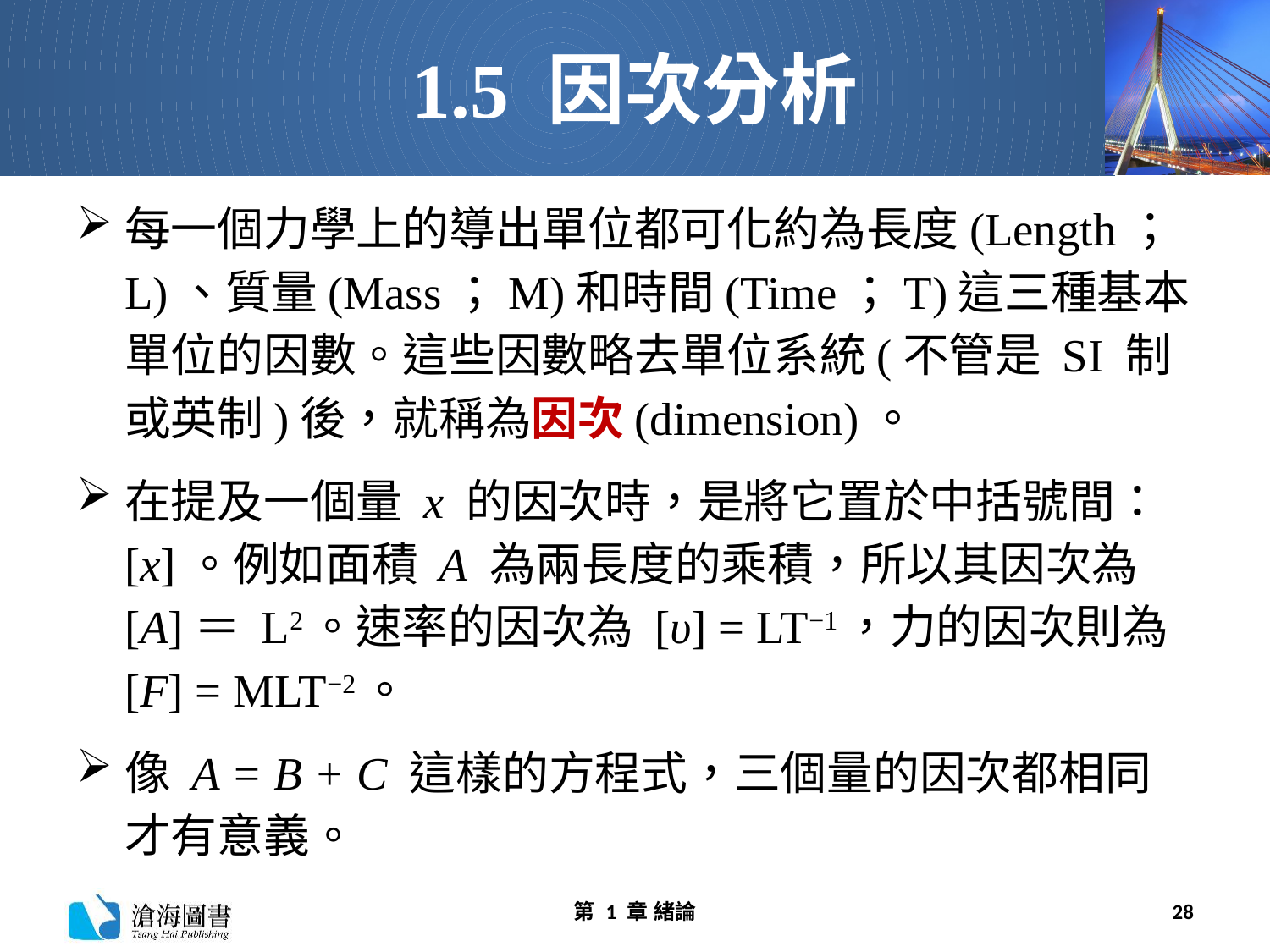

# 1.5 因次分析
每一個力學上的導出單位都可化約為長度(Length；L)、質量(Mass；M)和時間(Time；T)這三種基本單位的因數。這些因數略去單位系統(不管是 SI 制或英制)後，就稱為因次(dimension)。
在提及一個量 x 的因次時，是將它置於中括號間：[x]。例如面積 A 為兩長度的乘積，所以其因次為 [A]＝ L2。速率的因次為 [υ] = LT−1，力的因次則為 [F] = MLT−2。
像 A = B + C 這樣的方程式，三個量的因次都相同才有意義。
第 1 章 緒論
28